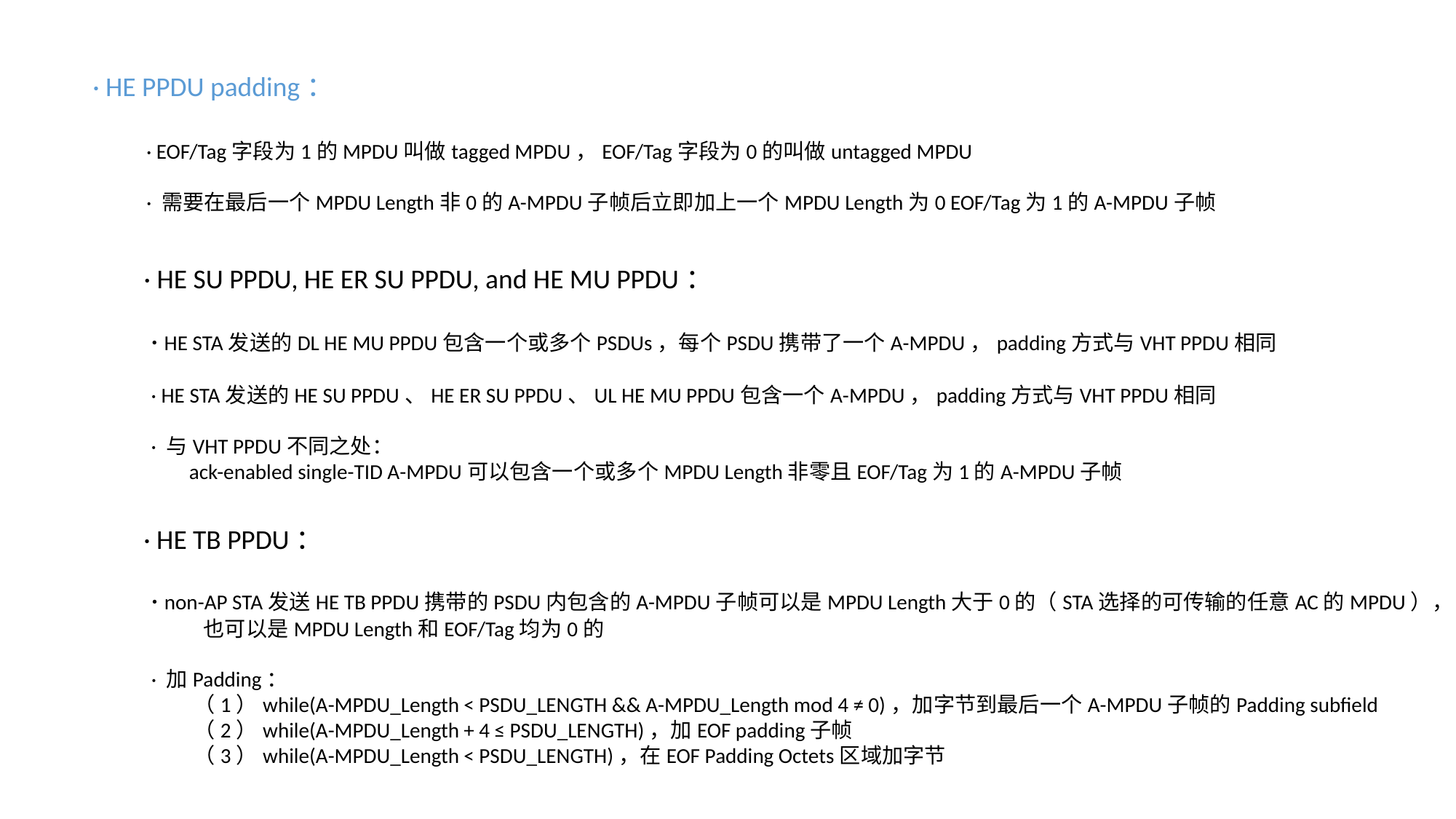

· HE PPDU padding：
· EOF/Tag字段为1的MPDU叫做tagged MPDU，EOF/Tag字段为0的叫做untagged MPDU

· 需要在最后一个MPDU Length非0的A-MPDU子帧后立即加上一个MPDU Length为0 EOF/Tag为1的A-MPDU子帧
· HE SU PPDU, HE ER SU PPDU, and HE MU PPDU：
· HE STA发送的DL HE MU PPDU包含一个或多个PSDUs，每个PSDU携带了一个A-MPDU，padding方式与VHT PPDU相同

· HE STA发送的HE SU PPDU、HE ER SU PPDU、UL HE MU PPDU包含一个A-MPDU，padding方式与VHT PPDU相同

· 与VHT PPDU不同之处：
        ack-enabled single-TID A-MPDU可以包含一个或多个MPDU Length非零且EOF/Tag为1的A-MPDU子帧
· HE TB PPDU：
· non-AP STA发送HE TB PPDU携带的PSDU内包含的A-MPDU子帧可以是MPDU Length大于0的（STA选择的可传输的任意AC的MPDU），
          也可以是MPDU Length和EOF/Tag均为0的

· 加Padding：
        （1）while(A-MPDU_Length < PSDU_LENGTH && A-MPDU_Length mod 4 ≠ 0)，加字节到最后一个A-MPDU子帧的Padding subfield
        （2）while(A-MPDU_Length + 4 ≤ PSDU_LENGTH)，加EOF padding子帧
        （3）while(A-MPDU_Length < PSDU_LENGTH)，在EOF Padding Octets区域加字节